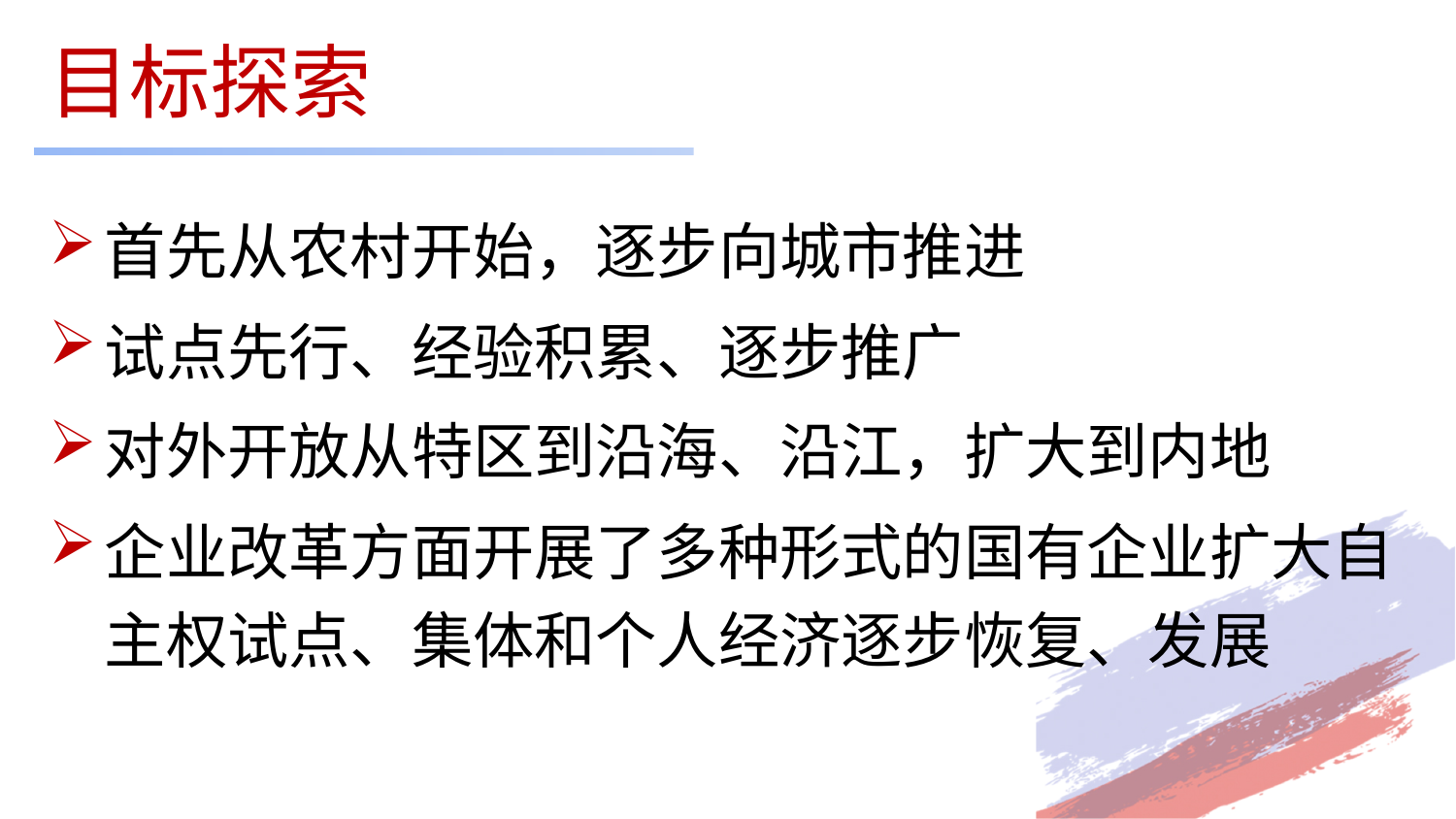

# 目标探索
首先从农村开始，逐步向城市推进
试点先行、经验积累、逐步推广
对外开放从特区到沿海、沿江，扩大到内地
企业改革方面开展了多种形式的国有企业扩大自主权试点、集体和个人经济逐步恢复、发展